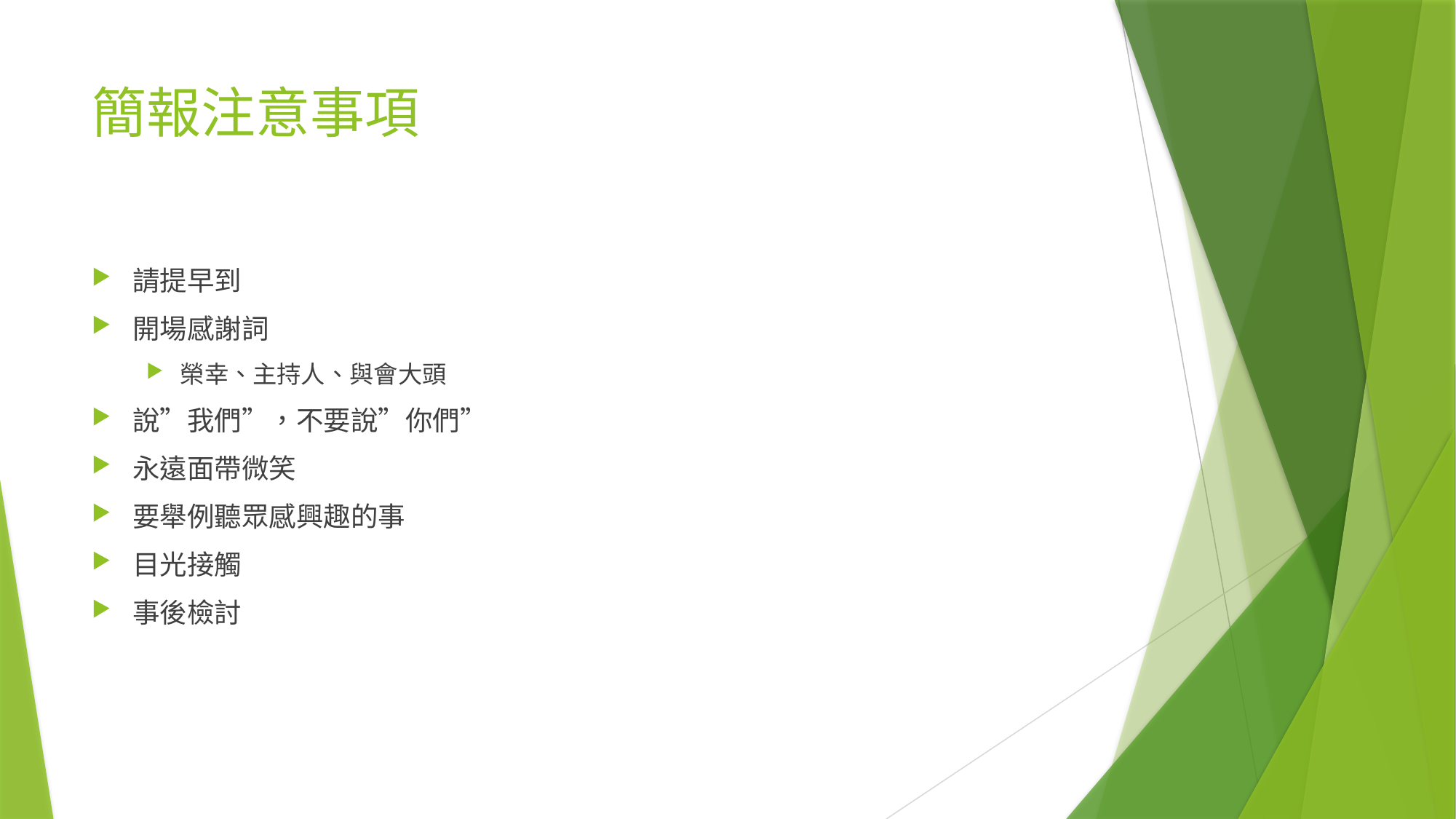

# 簡報注意事項
請提早到
開場感謝詞
榮幸、主持人、與會大頭
說”我們”，不要說”你們”
永遠面帶微笑
要舉例聽眾感興趣的事
目光接觸
事後檢討